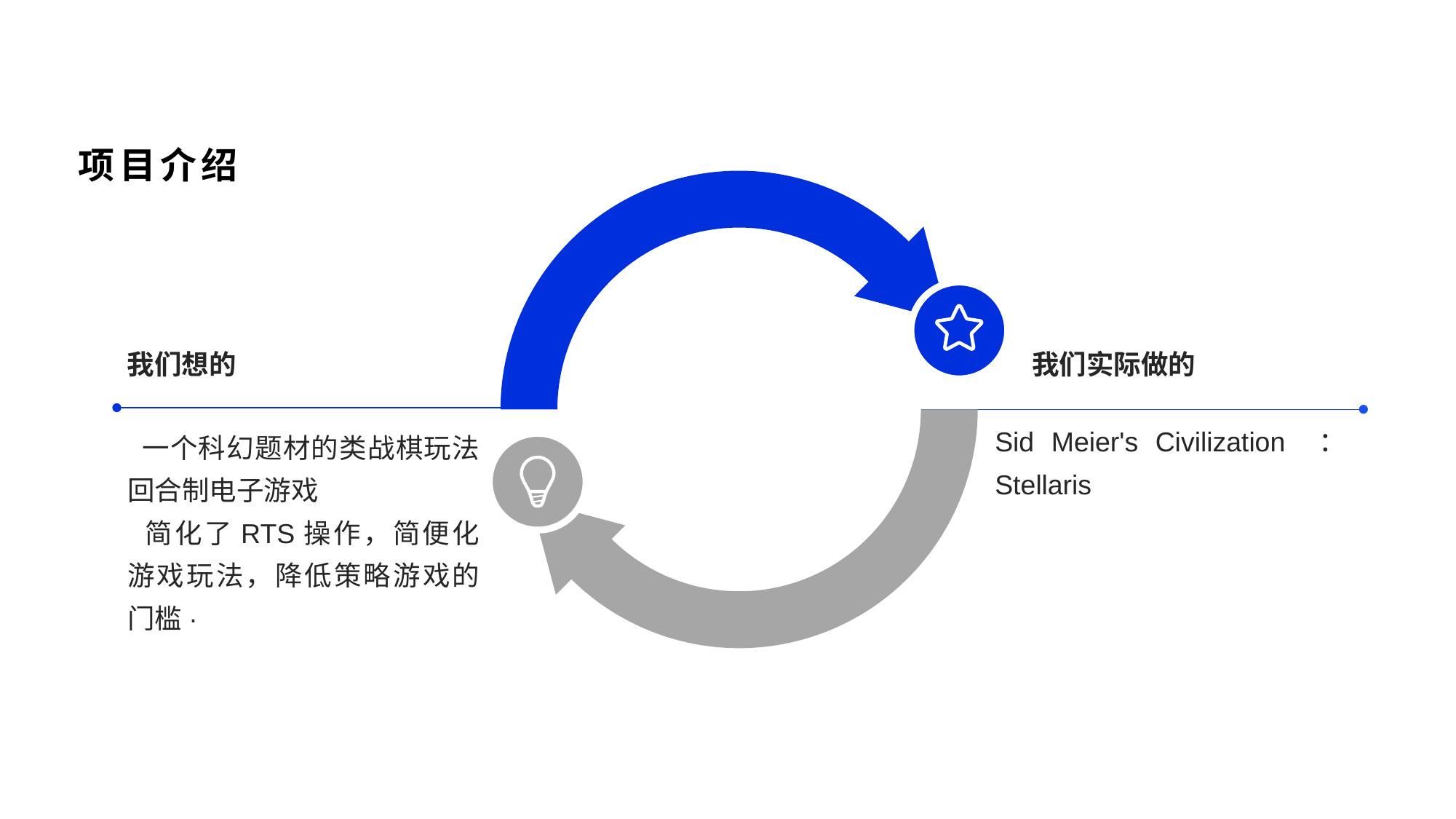

项目介绍

我们想的
我们实际做的
Sid Meier's Civilization ：Stellaris

 一个科幻题材的类战棋玩法回合制电子游戏
 简化了RTS操作，简便化游戏玩法，降低策略游戏的门槛·